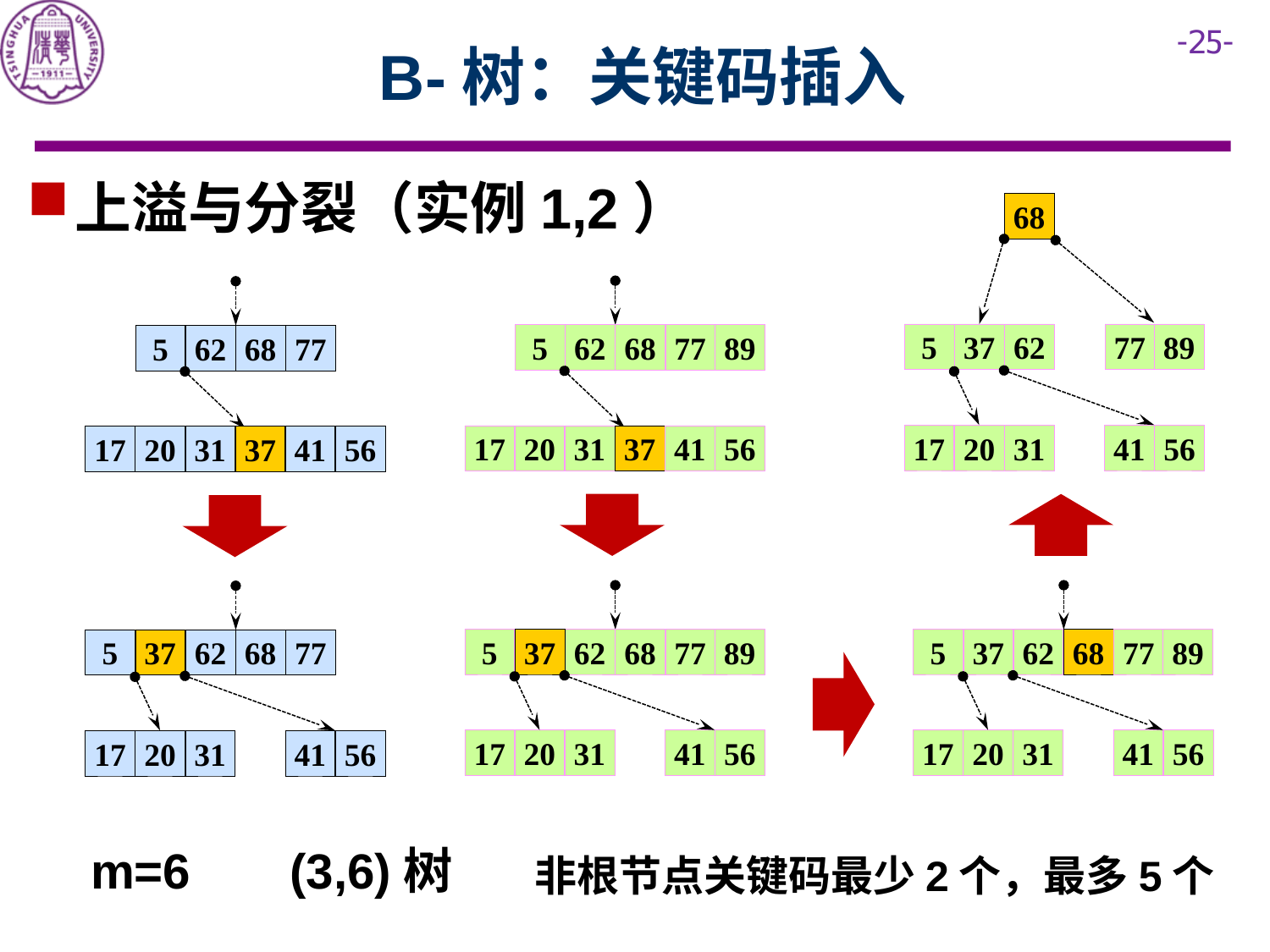

# B-树：关键码插入
上溢与分裂（实例1,2）
68
5
37
62
77
89
5
62
68
77
89
5
62
68
77
17
20
31
41
56
17
20
31
37
41
56
17
20
31
37
41
56

5
37
62
68
77
89
5
37
62
68
77
89
5
37
62
68
77

17
20
31
41
56
17
20
31
41
56
17
20
31
41
56
m=6
(3,6)树
非根节点关键码最少2个，最多5个